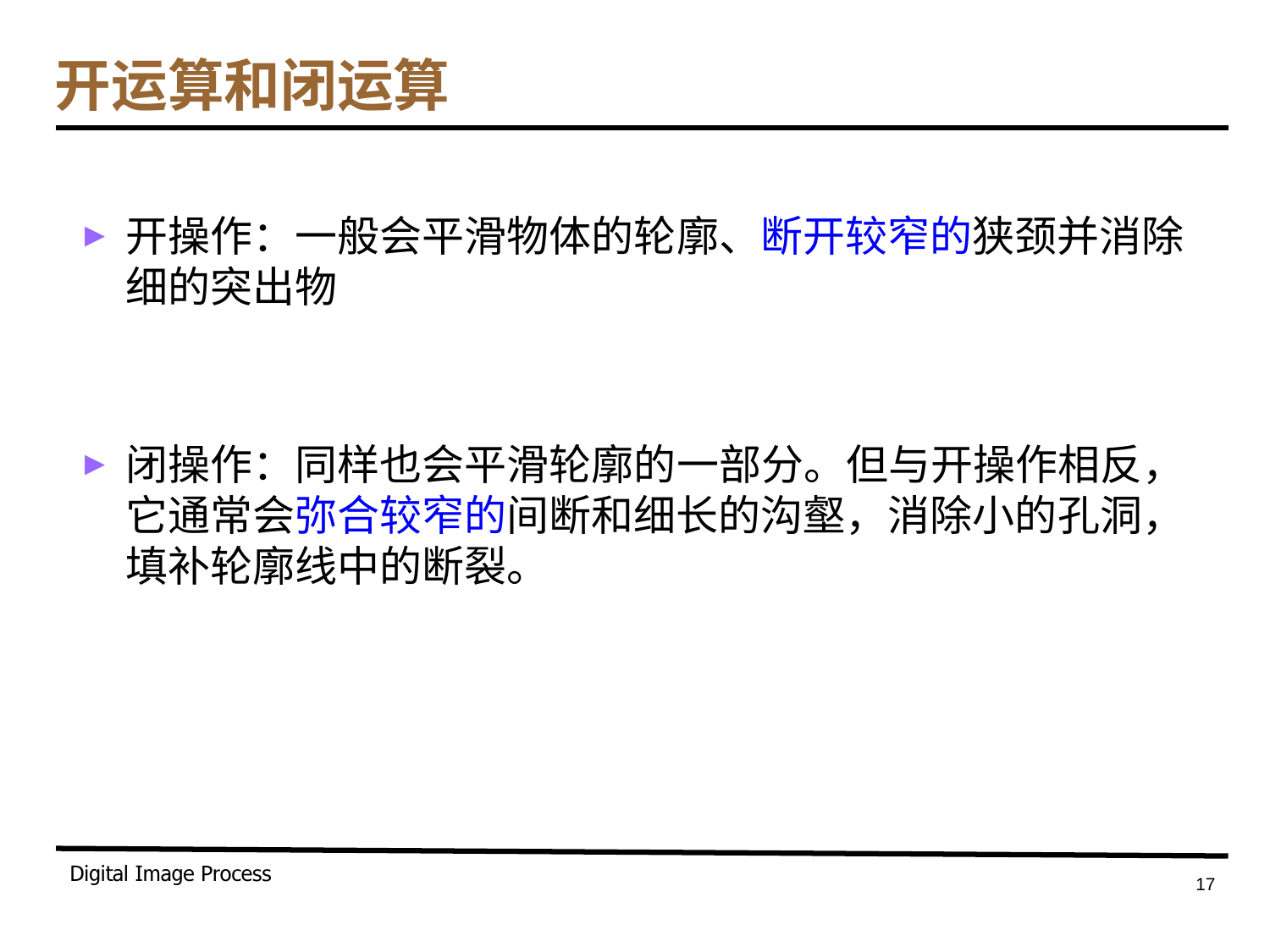

# 开运算和闭运算
开操作：一般会平滑物体的轮廓、断开较窄的狭颈并消除细的突出物

闭操作：同样也会平滑轮廓的一部分。但与开操作相反，它通常会弥合较窄的间断和细长的沟壑，消除小的孔洞，填补轮廓线中的断裂。
Digital Image Process
17